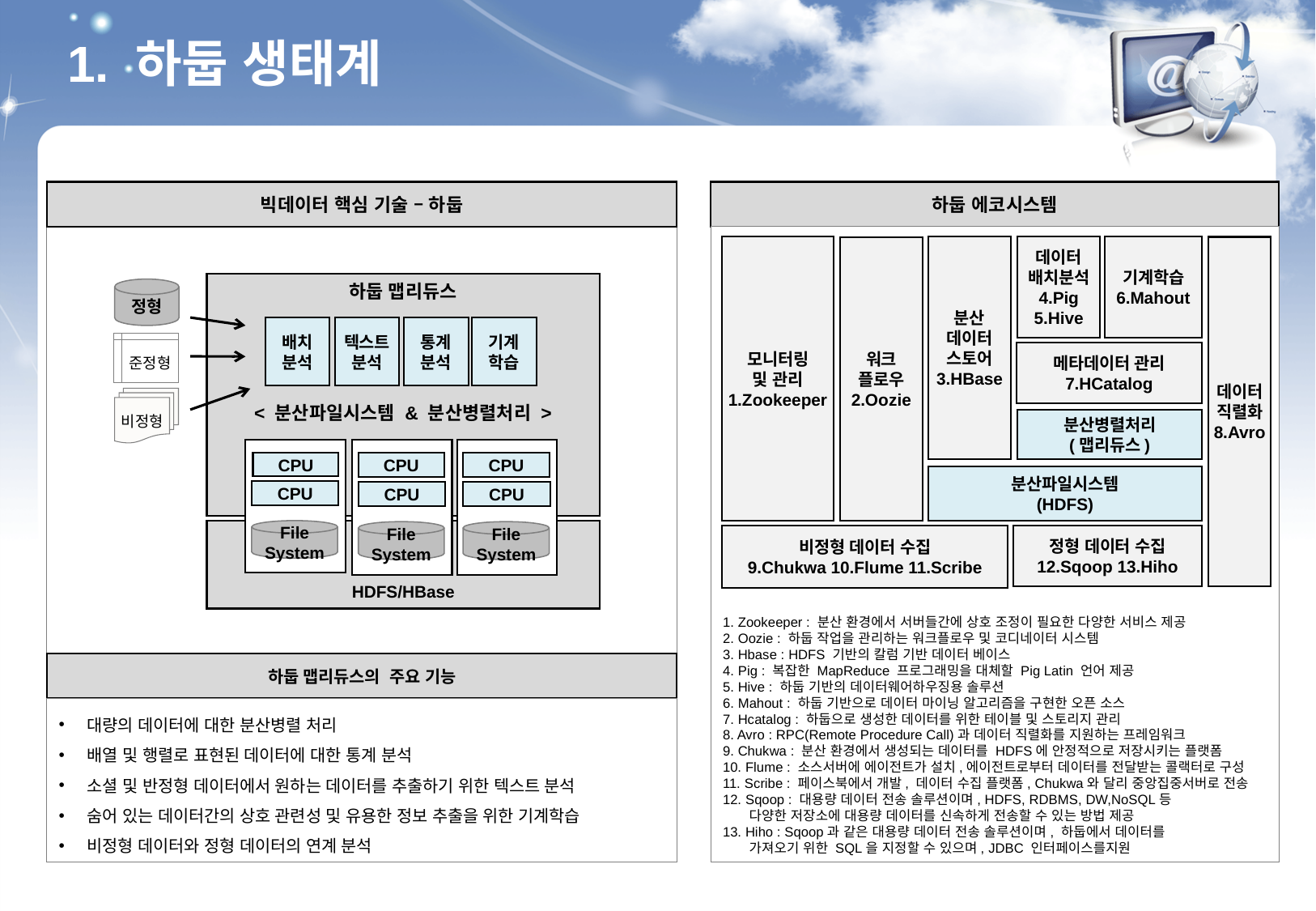

1. 하둡 생태계
빅데이터 핵심 기술 – 하둡
하둡 에코시스템

1. Zookeeper : 분산 환경에서 서버들간에 상호 조정이 필요한 다양한 서비스 제공
2. Oozie : 하둡 작업을 관리하는 워크플로우 및 코디네이터 시스템
3. Hbase : HDFS 기반의 칼럼 기반 데이터 베이스
4. Pig : 복잡한 MapReduce 프로그래밍을 대체할 Pig Latin 언어 제공
5. Hive : 하둡 기반의 데이터웨어하우징용 솔루션
6. Mahout : 하둡 기반으로 데이터 마이닝 알고리즘을 구현한 오픈 소스
7. Hcatalog : 하둡으로 생성한 데이터를 위한 테이블 및 스토리지 관리
8. Avro : RPC(Remote Procedure Call)과 데이터 직렬화를 지원하는 프레임워크
9. Chukwa : 분산 환경에서 생성되는 데이터를 HDFS에 안정적으로 저장시키는 플랫폼
10. Flume : 소스서버에 에이전트가 설치,에이전트로부터 데이터를 전달받는 콜랙터로 구성
11. Scribe : 페이스북에서 개발, 데이터 수집 플랫폼, Chukwa와 달리 중앙집중서버로 전송
12. Sqoop : 대용량 데이터 전송 솔루션이며, HDFS, RDBMS, DW,NoSQL등
      다양한 저장소에 대용량 데이터를 신속하게 전송할 수 있는 방법 제공
13. Hiho : Sqoop과 같은 대용량 데이터 전송 솔루션이며, 하둡에서 데이터를
      가져오기 위한 SQL을 지정할 수 있으며, JDBC 인터페이스를지원
모니터링
및 관리
1.Zookeeper
기계학습
6.Mahout
데이터
배치분석
4.Pig
5.Hive
분산
데이터
스토어
3.HBase
데이터
직렬화
8.Avro
워크
플로우
2.Oozie
메타데이터 관리
7.HCatalog
분산병렬처리
(맵리듀스)
분산파일시스템
(HDFS)
정형 데이터 수집
12.Sqoop 13.Hiho
비정형 데이터 수집
9.Chukwa 10.Flume 11.Scribe
하둡 맵리듀스

< 분산파일시스템 & 분산병렬처리 >
정형
배치
분석
텍스트
분석
통계
분석
기계
학습
준정형
비정형

CPU
CPU
File System

CPU
CPU
File System

CPU
CPU
File System

HDFS/HBase
하둡 맵리듀스의  주요 기능
대량의 데이터에 대한 분산병렬 처리
배열 및 행렬로 표현된 데이터에 대한 통계 분석
소셜 및 반정형 데이터에서 원하는 데이터를 추출하기 위한 텍스트 분석
숨어 있는 데이터간의 상호 관련성 및 유용한 정보 추출을 위한 기계학습
비정형 데이터와 정형 데이터의 연계 분석